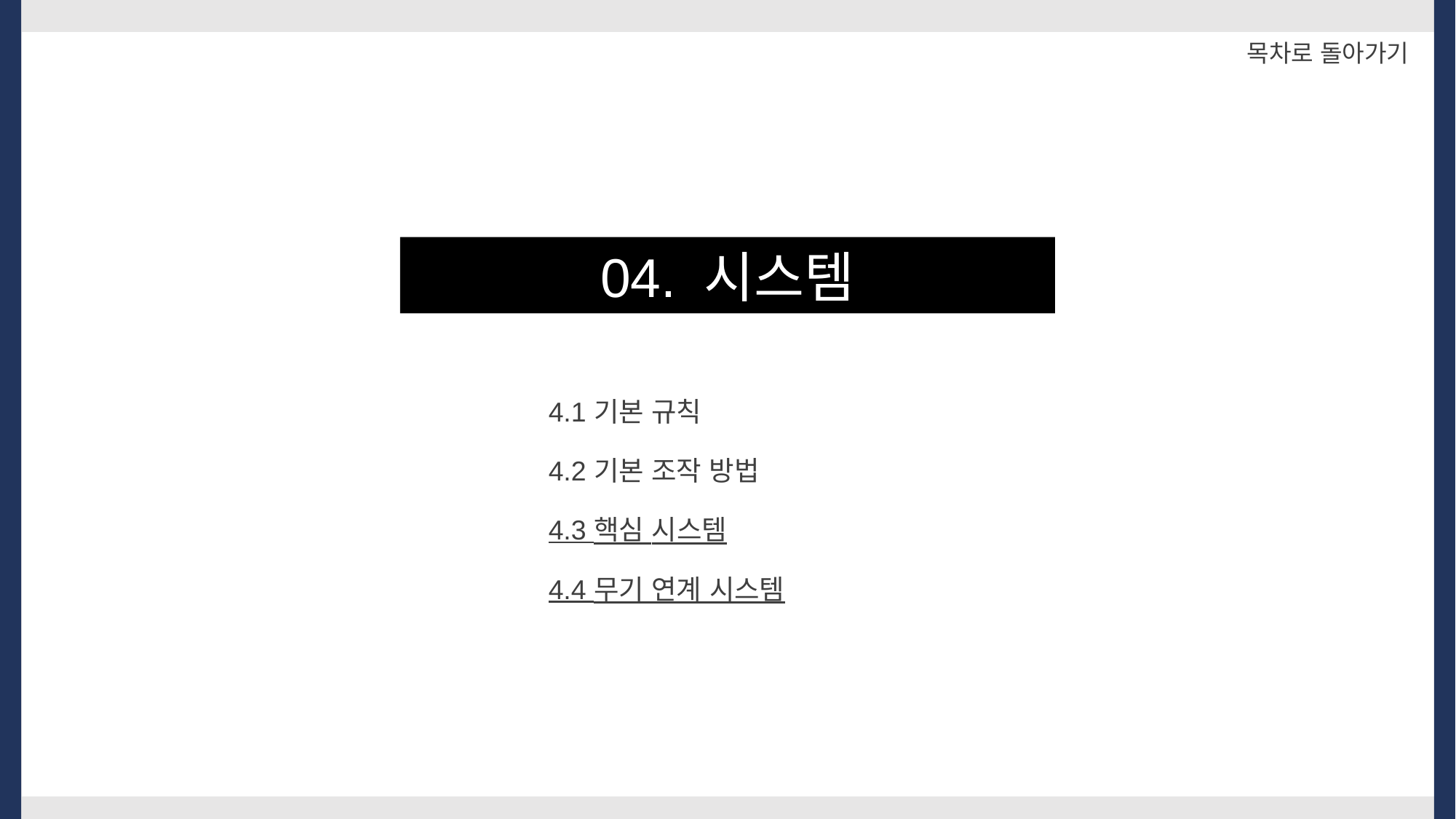

목차로 돌아가기
04. 시스템
4.1 기본 규칙
4.2 기본 조작 방법
4.3 핵심 시스템
4.4 무기 연계 시스템